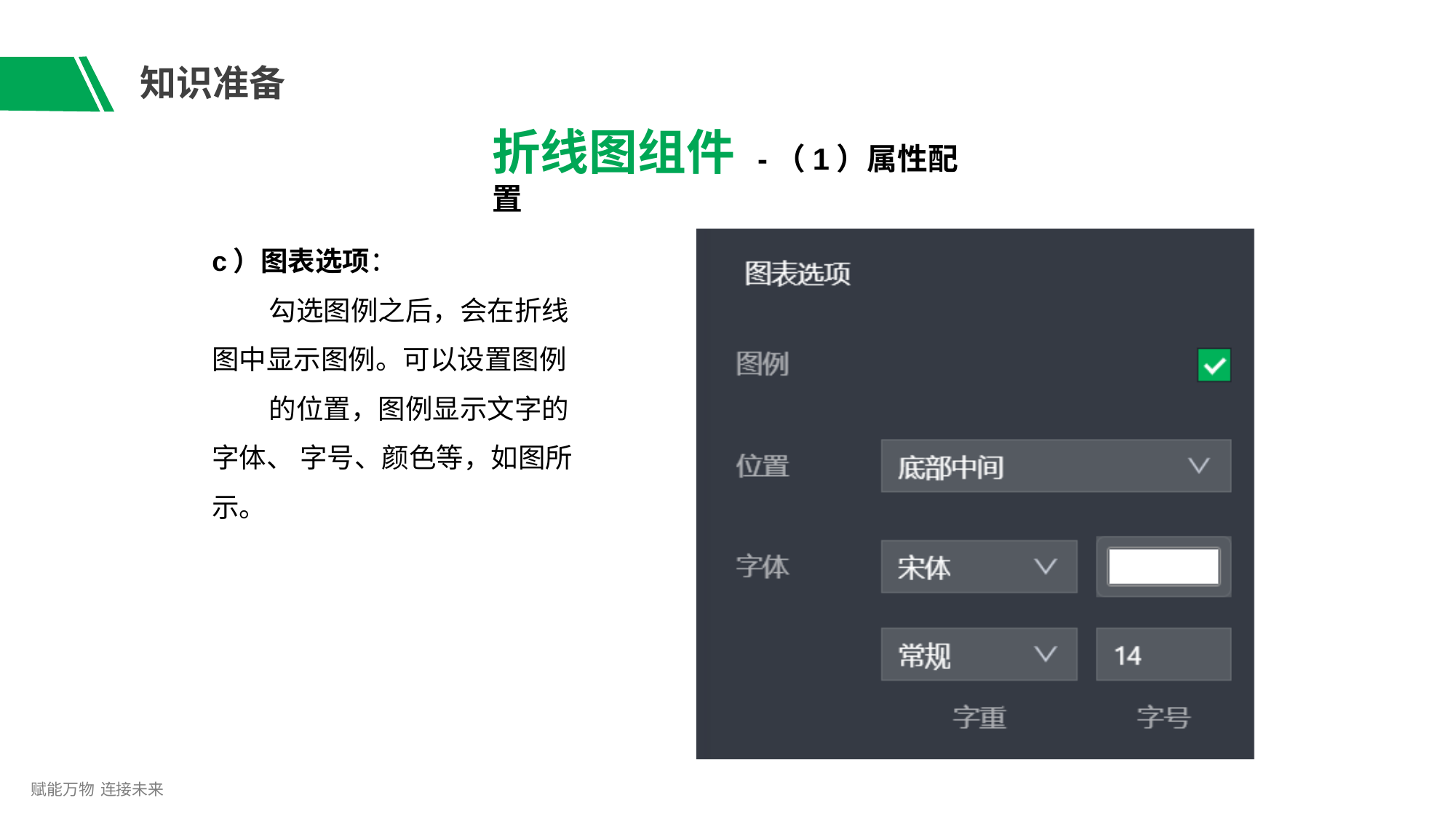

# 知识准备
折线图组件 -（1）属性配置

c）图表选项：
勾选图例之后，会在折线 图中显示图例。可以设置图例
的位置，图例显示文字的字体、 字号、颜色等，如图所示。
赋能万物 连接未来